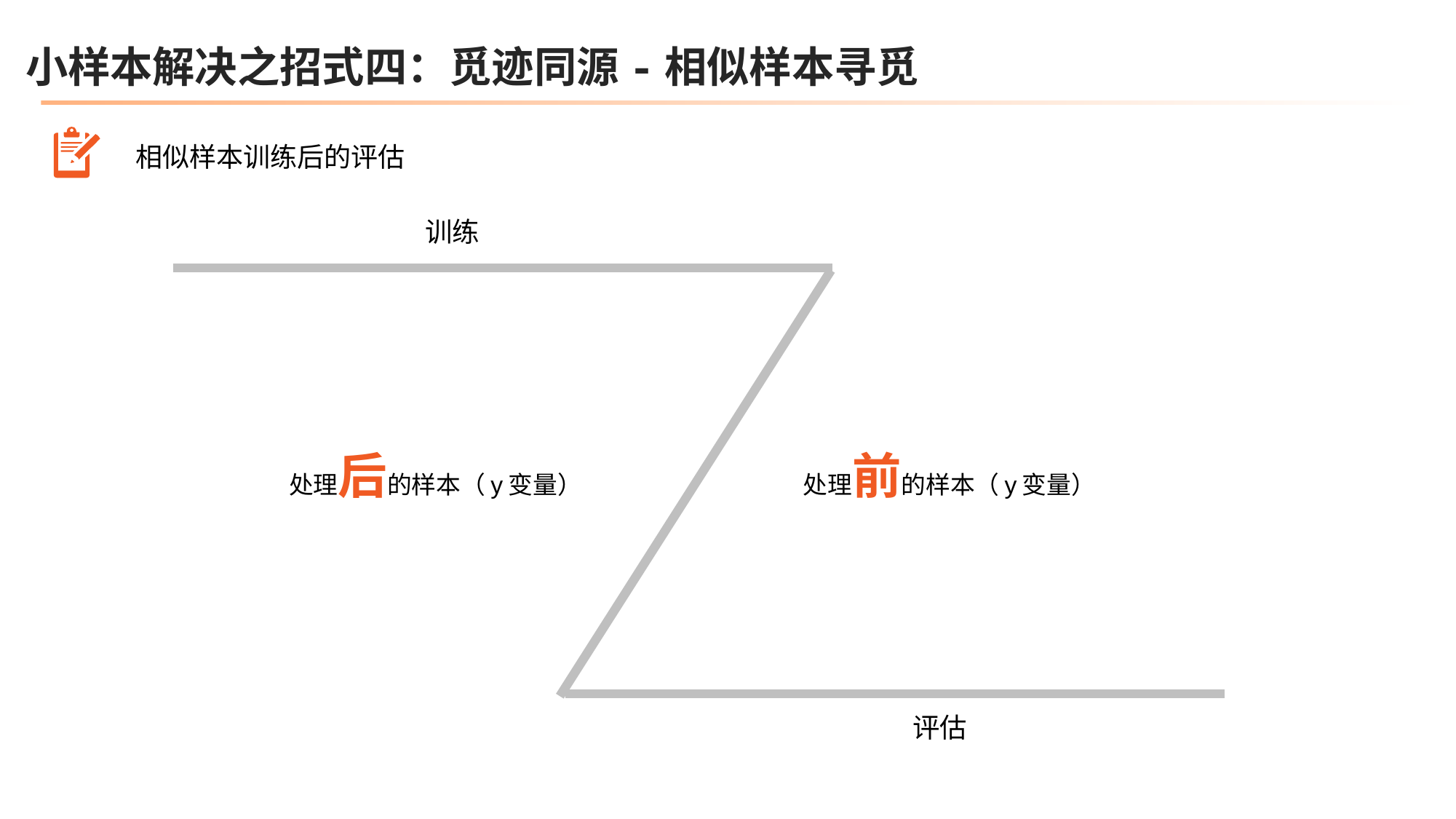

小样本解决之招式四：觅迹同源-相似样本寻觅

相似样本训练后的评估
训练

处理后的样本（y变量）
处理前的样本（y变量）
评估